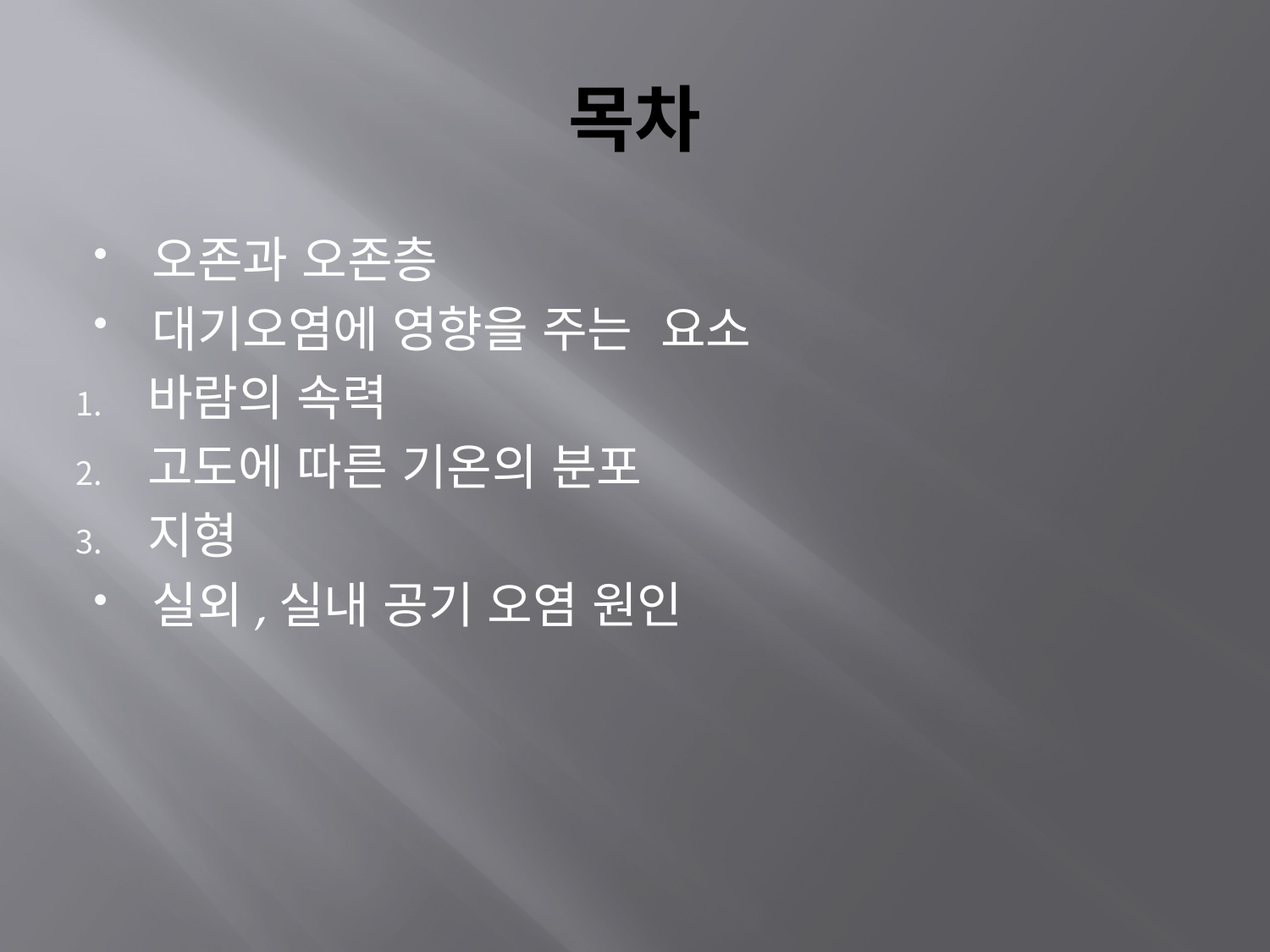

# 목차
오존과 오존층
대기오염에 영향을 주는  요소
바람의 속력
고도에 따른 기온의 분포
지형
실외,실내 공기 오염 원인